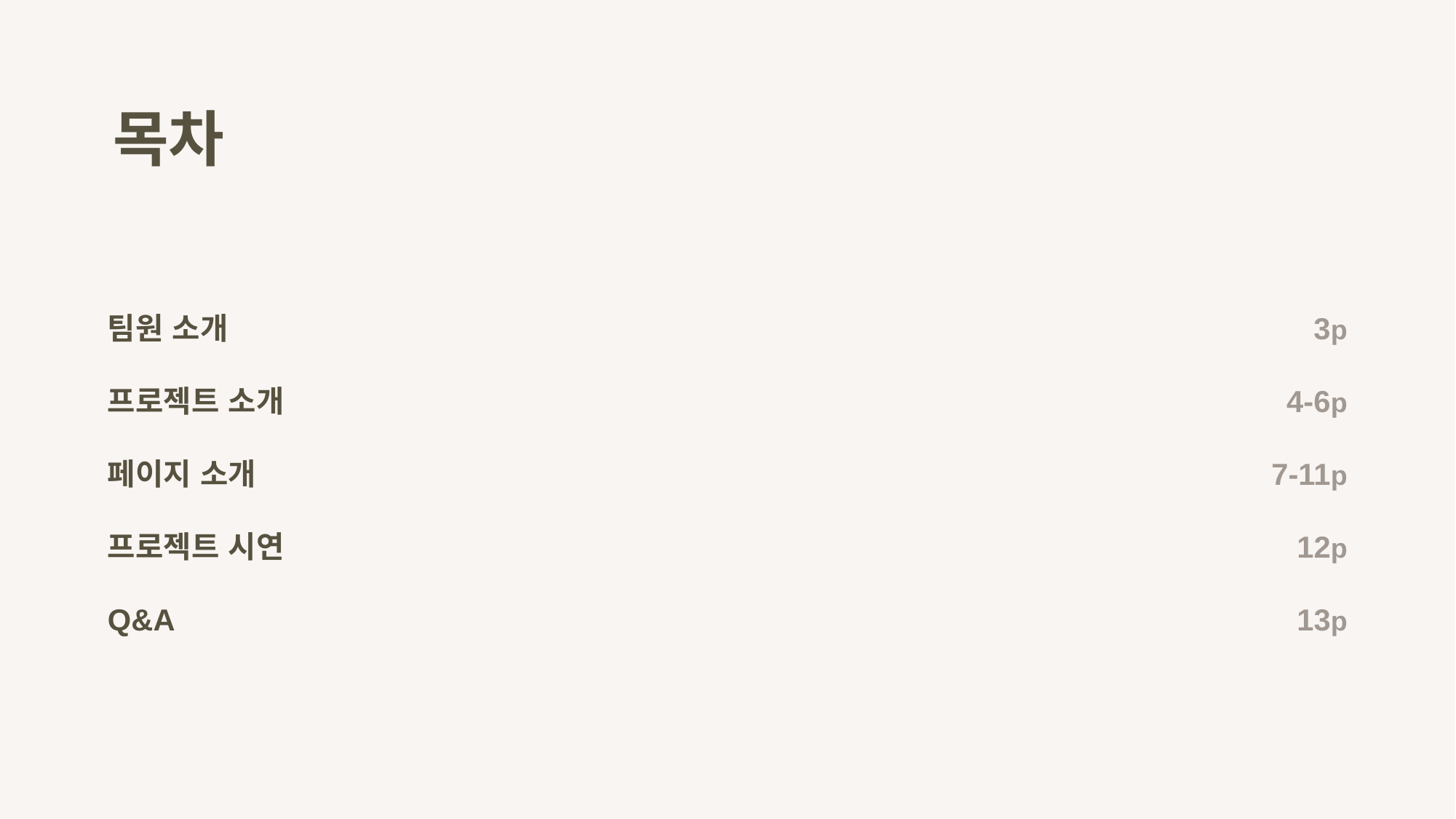

목차
팀원 소개
프로젝트 소개
페이지 소개
프로젝트 시연
Q&A
3p
4-6p
7-11p
12p
13p